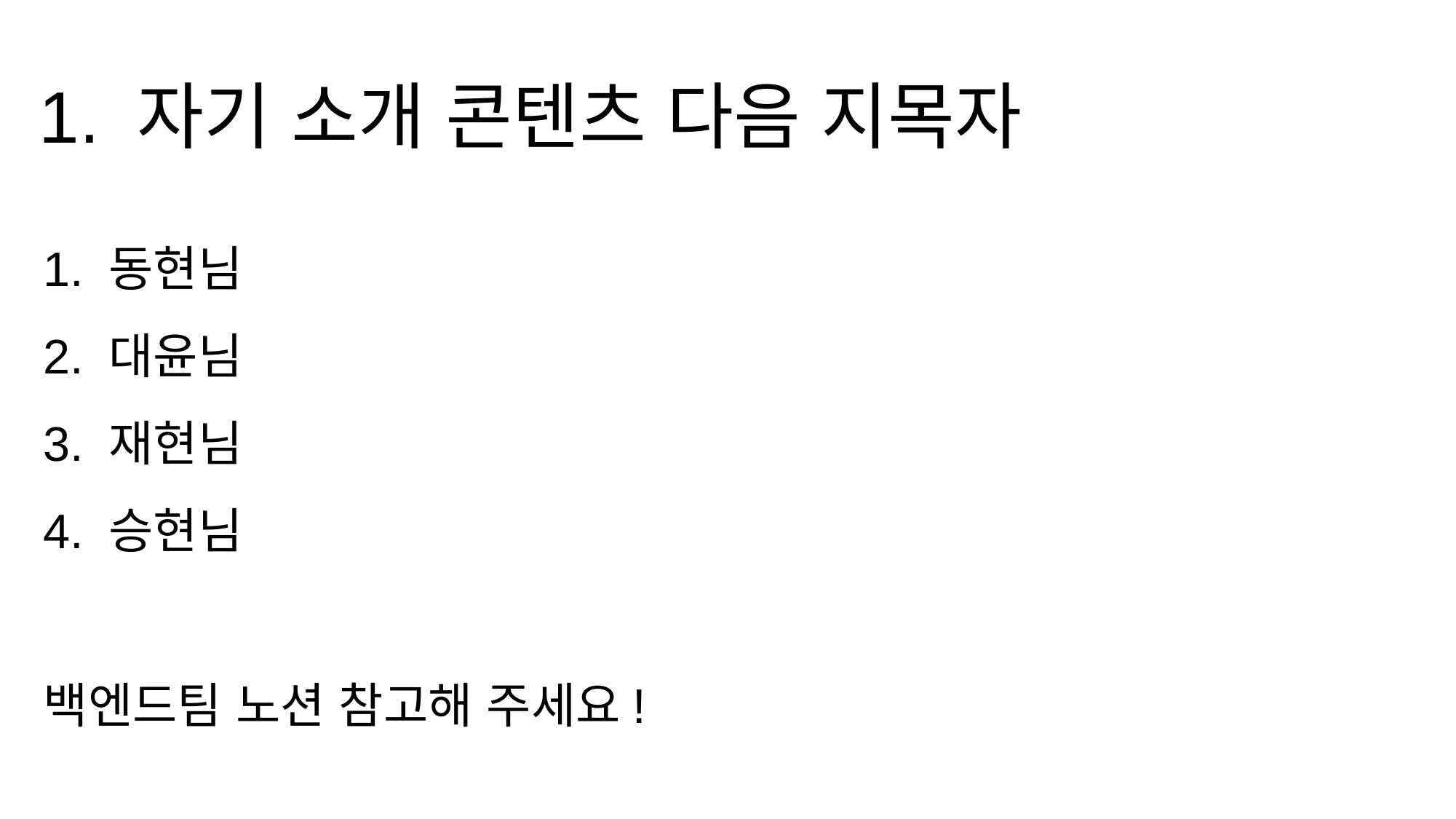

1. 자기 소개 콘텐츠 다음 지목자
1. 동현님
2. 대윤님
3. 재현님
4. 승현님

백엔드팀 노션 참고해 주세요!